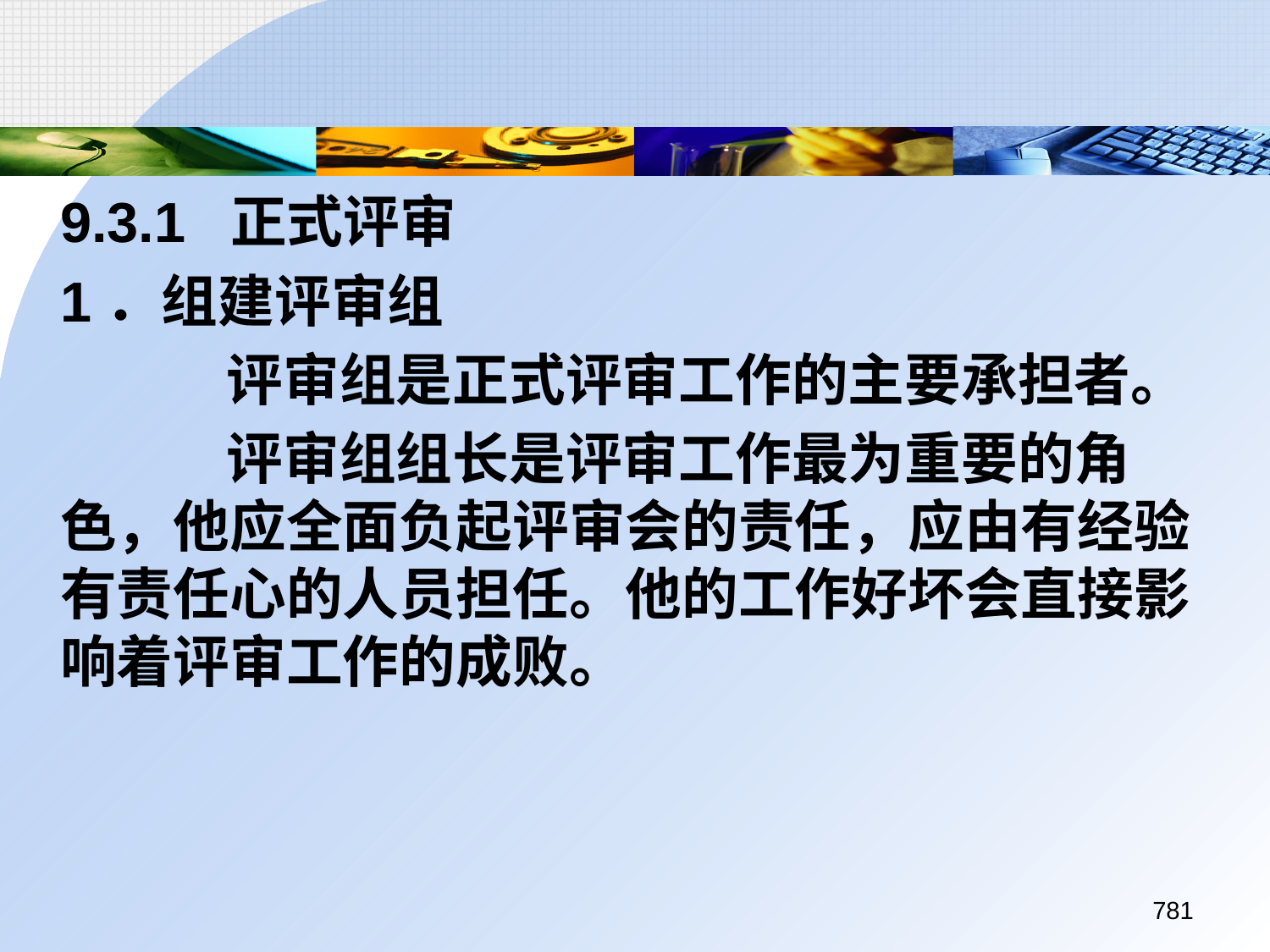

9.3.1  正式评审
	1．组建评审组
		  评审组是正式评审工作的主要承担者。
		  评审组组长是评审工作最为重要的角色，他应全面负起评审会的责任，应由有经验有责任心的人员担任。他的工作好坏会直接影响着评审工作的成败。
781